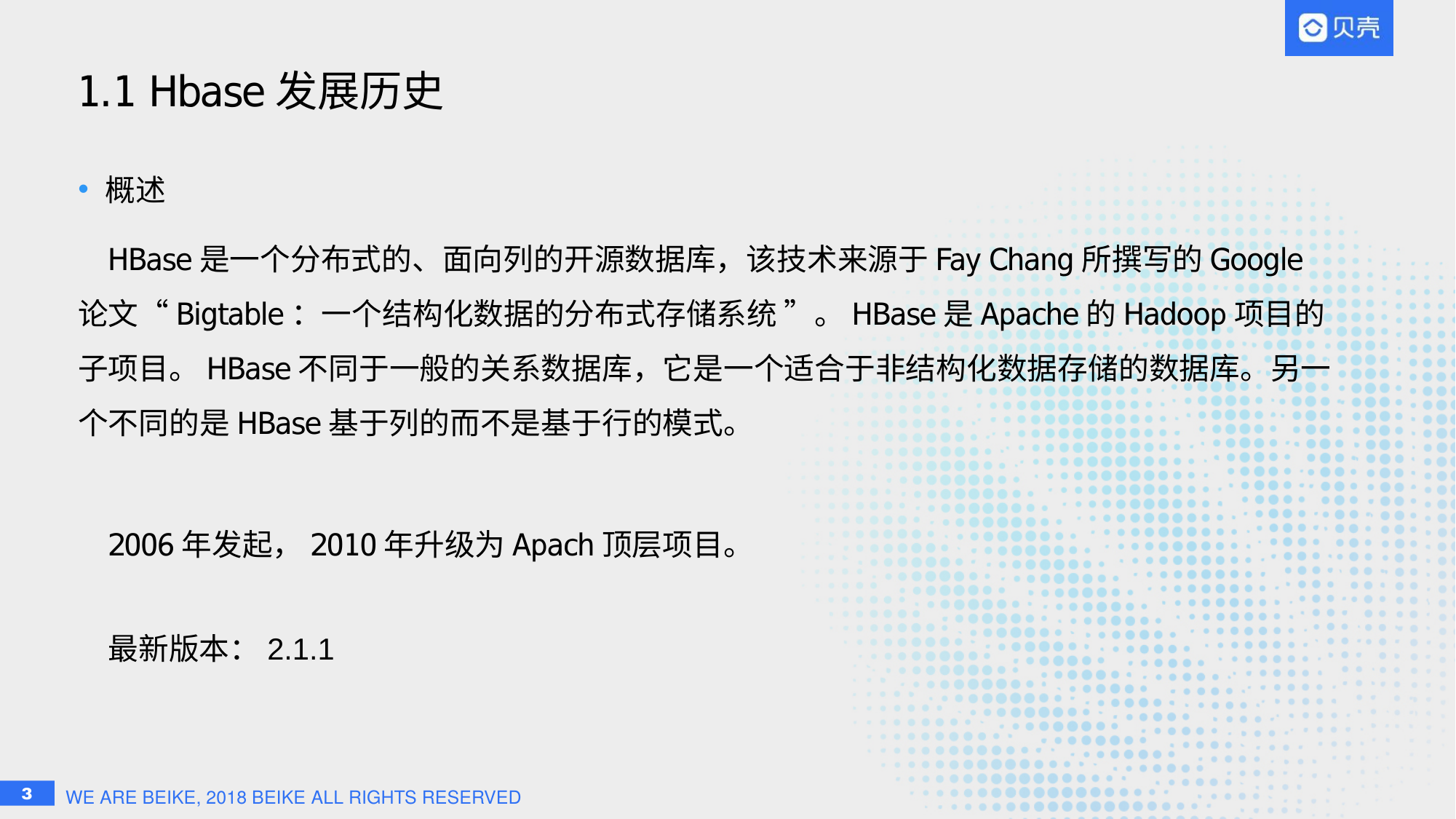

# 1.1 Hbase发展历史
概述
HBase是一个分布式的、面向列的开源数据库，该技术来源于Fay Chang所撰写的Google论文“Bigtable：一个结构化数据的分布式存储系统 ”。HBase是Apache的Hadoop项目的子项目。HBase不同于一般的关系数据库，它是一个适合于非结构化数据存储的数据库。另一个不同的是HBase基于列的而不是基于行的模式。

2006年发起，2010年升级为Apach顶层项目。

最新版本：2.1.1